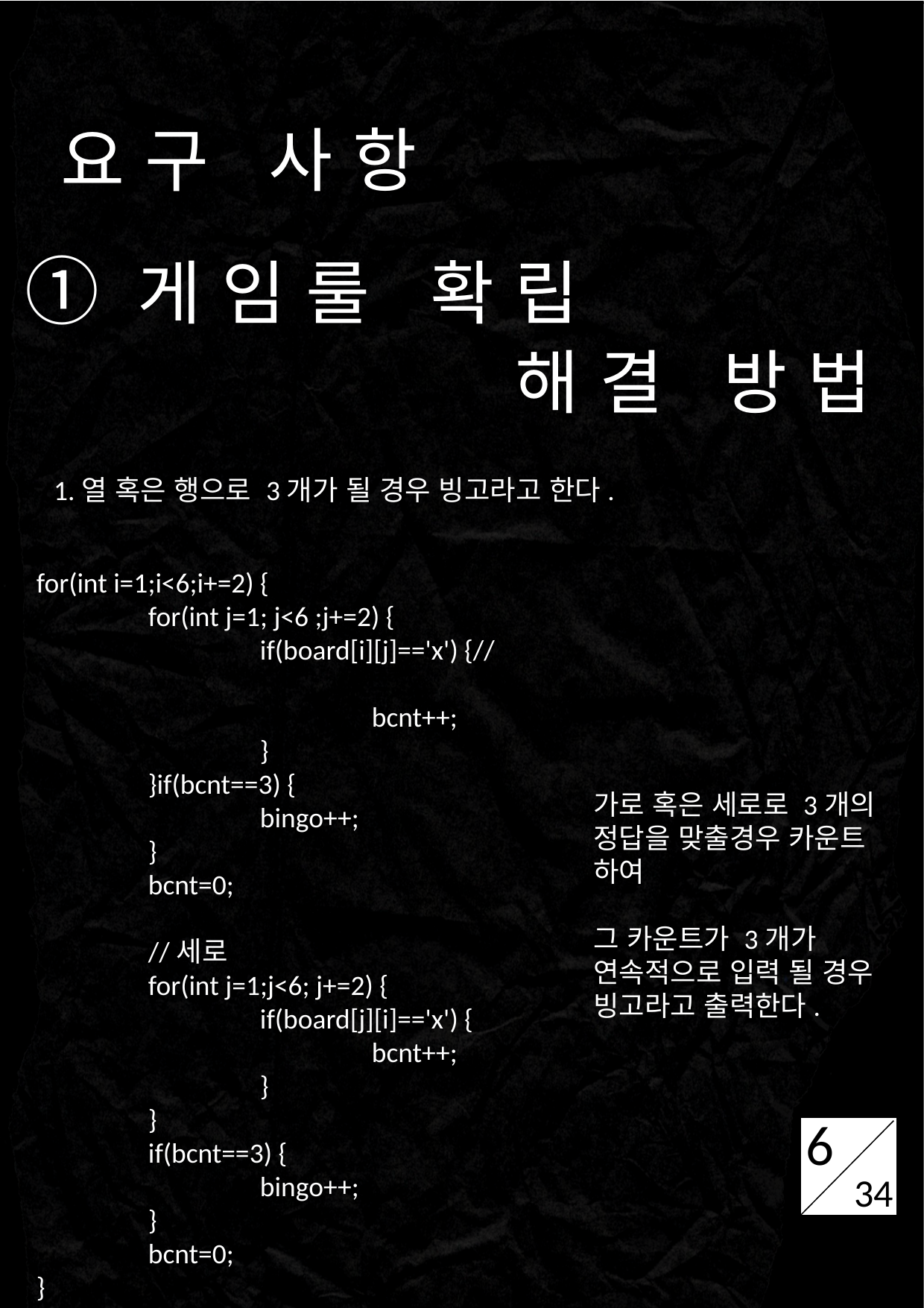

요구 사항

①게임룰 확립
해결 방법
WHAT WE DO?
1.열 혹은 행으로 3개가 될 경우 빙고라고 한다.

			for(int i=1;i<6;i+=2) {
				for(int j=1; j<6 ;j+=2) {
					if(board[i][j]=='x') {//가로
						bcnt++;
					}
				}if(bcnt==3) {
					bingo++;
				}
				bcnt=0;

				//세로
				for(int j=1;j<6; j+=2) {
					if(board[j][i]=='x') {
						bcnt++;
					}
				}
				if(bcnt==3) {
					bingo++;
				}
				bcnt=0;
			}

6
가로 혹은 세로로 3개의 정답을 맞출경우 카운트 하여

그 카운트가 3개가 연속적으로 입력 될 경우 빙고라고 출력한다.

6
6

34